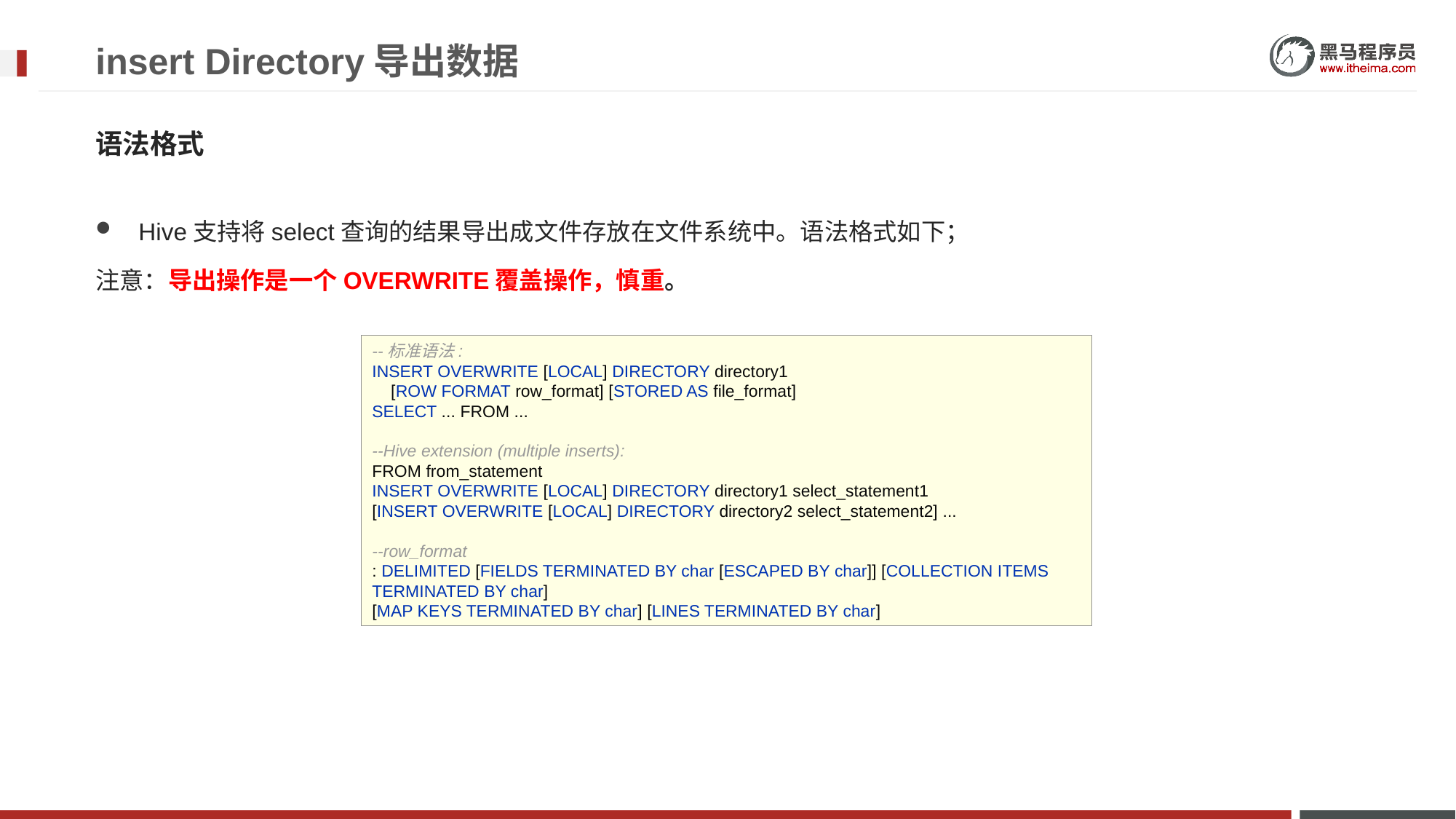

# insert Directory导出数据
语法格式
Hive支持将select查询的结果导出成文件存放在文件系统中。语法格式如下；
注意：导出操作是一个OVERWRITE覆盖操作，慎重。

--标准语法:
INSERT OVERWRITE [LOCAL] DIRECTORY directory1
    [ROW FORMAT row_format] [STORED AS file_format]
SELECT ... FROM ...
--Hive extension (multiple inserts):
FROM from_statement
INSERT OVERWRITE [LOCAL] DIRECTORY directory1 select_statement1
[INSERT OVERWRITE [LOCAL] DIRECTORY directory2 select_statement2] ...
--row_format
: DELIMITED [FIELDS TERMINATED BY char [ESCAPED BY char]] [COLLECTION ITEMS TERMINATED BY char]
[MAP KEYS TERMINATED BY char] [LINES TERMINATED BY char]